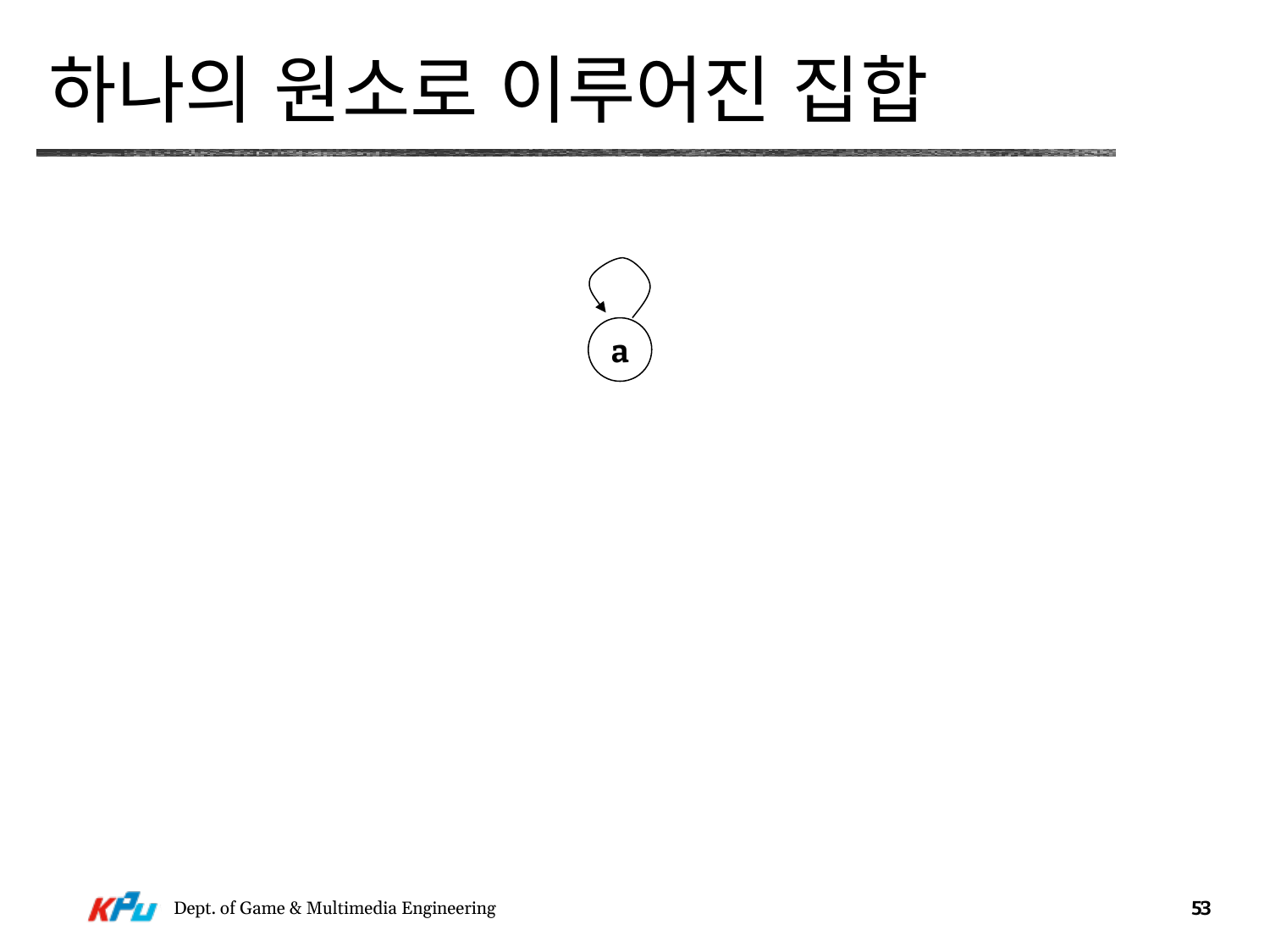

# 하나의 원소로 이루어진 집합

a
Dept. of Game & Multimedia Engineering
53